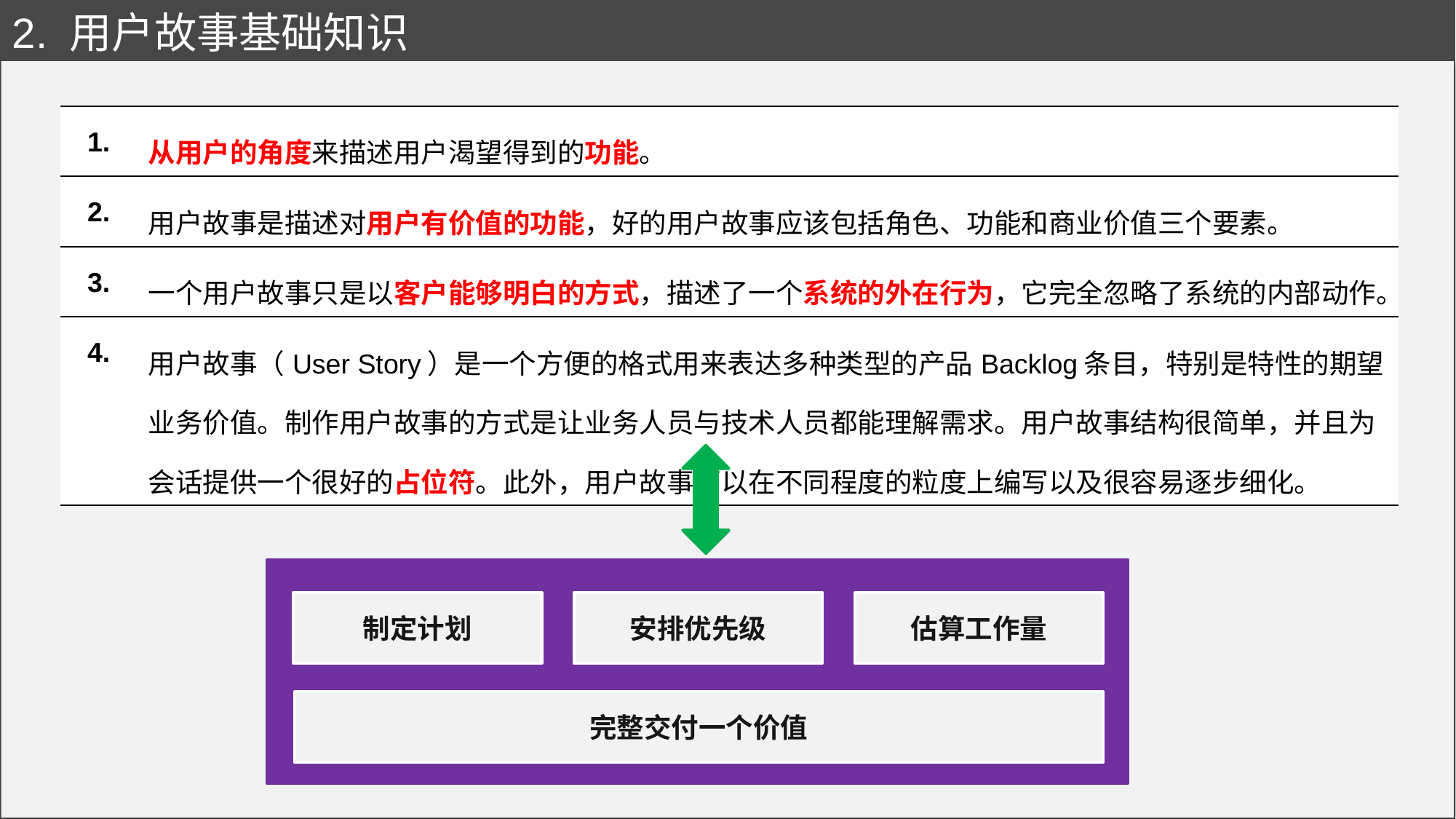

# 2. 用户故事基础知识
| 1. | 从用户的角度来描述用户渴望得到的功能。 |
| --- | --- |
| 2. | 用户故事是描述对用户有价值的功能，好的用户故事应该包括角色、功能和商业价值三个要素。 |
| 3. | 一个用户故事只是以客户能够明白的方式，描述了一个系统的外在行为，它完全忽略了系统的内部动作。 |
| 4. | 用户故事（User Story）是一个方便的格式用来表达多种类型的产品Backlog条目，特别是特性的期望业务价值。制作用户故事的方式是让业务人员与技术人员都能理解需求。用户故事结构很简单，并且为会话提供一个很好的占位符。此外，用户故事可以在不同程度的粒度上编写以及很容易逐步细化。 |

估算工作量
制定计划
安排优先级
完整交付一个价值